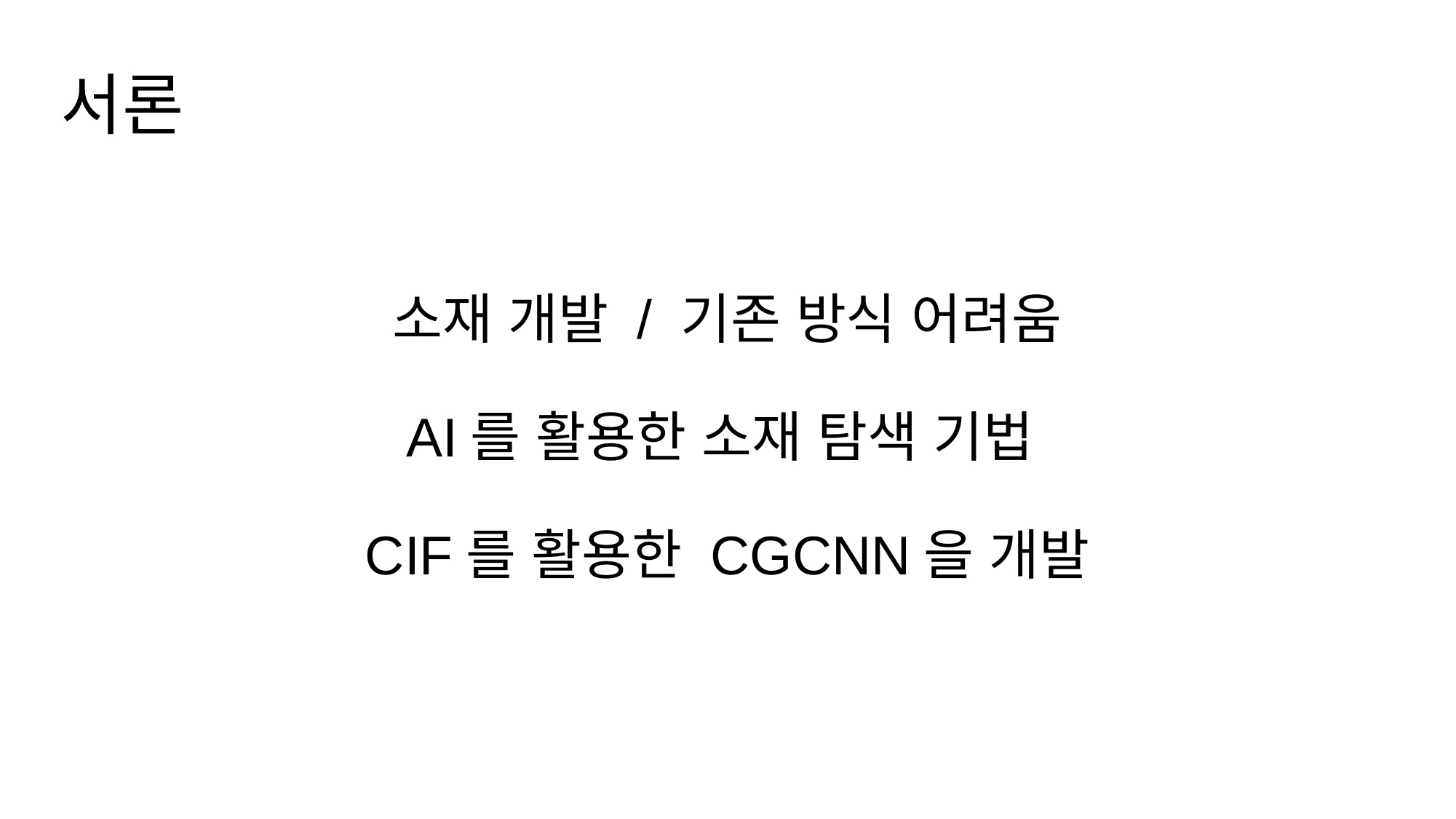

# 서론

소재 개발 / 기존 방식 어려움

AI를 활용한 소재 탐색 기법

CIF를 활용한 CGCNN을 개발